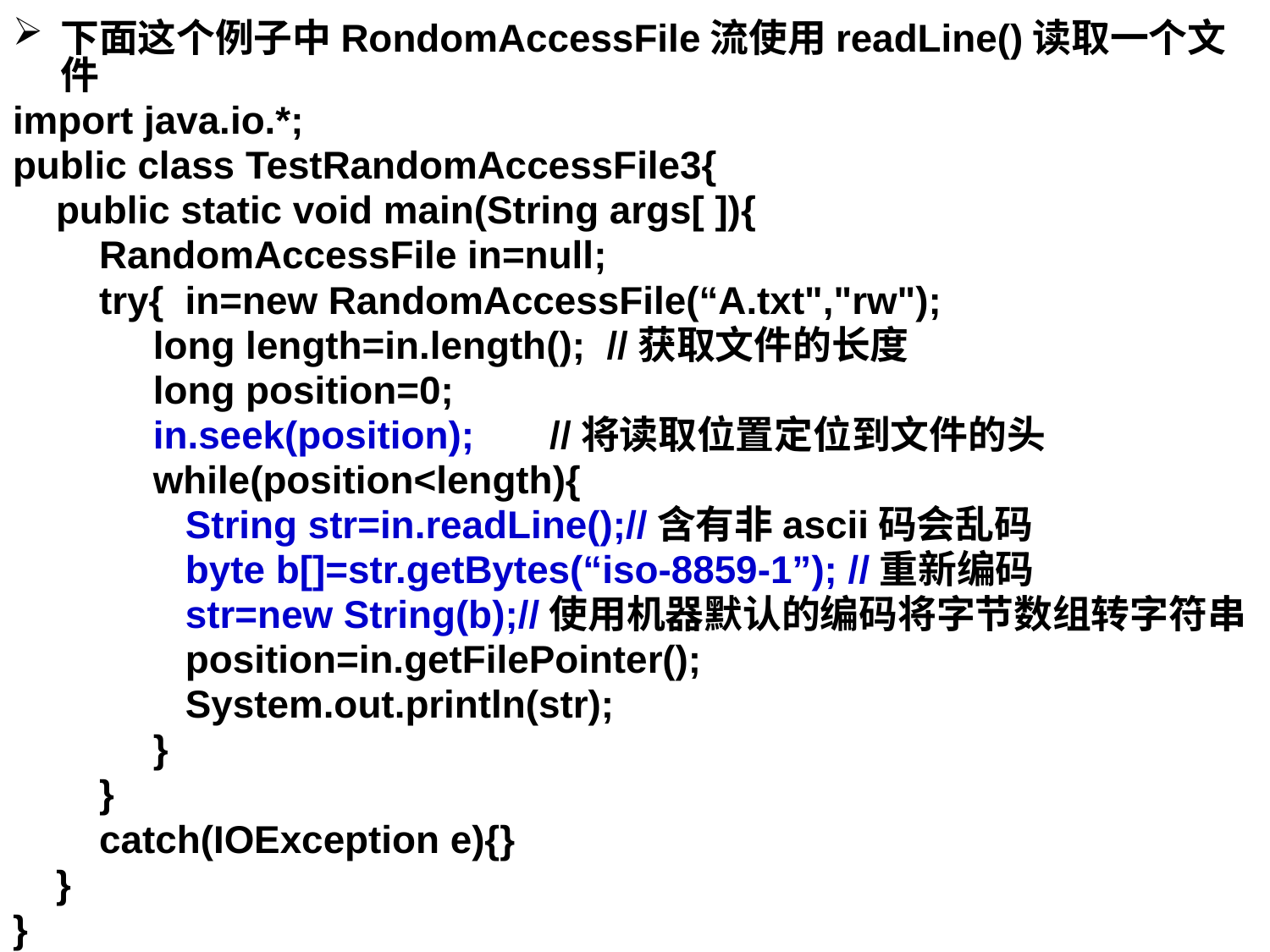

下面这个例子中RondomAccessFile流使用readLine()读取一个文件
import java.io.*;
public class TestRandomAccessFile3{
    public static void main(String args[ ]){
        RandomAccessFile in=null;
        try{  in=new RandomAccessFile(“A.txt","rw");
             long length=in.length();  //获取文件的长度
             long position=0;
             in.seek(position);       //将读取位置定位到文件的头
             while(position<length){
                String str=in.readLine();//含有非ascii码会乱码
                byte b[]=str.getBytes(“iso-8859-1”); //重新编码
                str=new String(b);//使用机器默认的编码将字节数组转字符串
                position=in.getFilePointer();
                System.out.println(str);
             }
        }
        catch(IOException e){}
    }
}